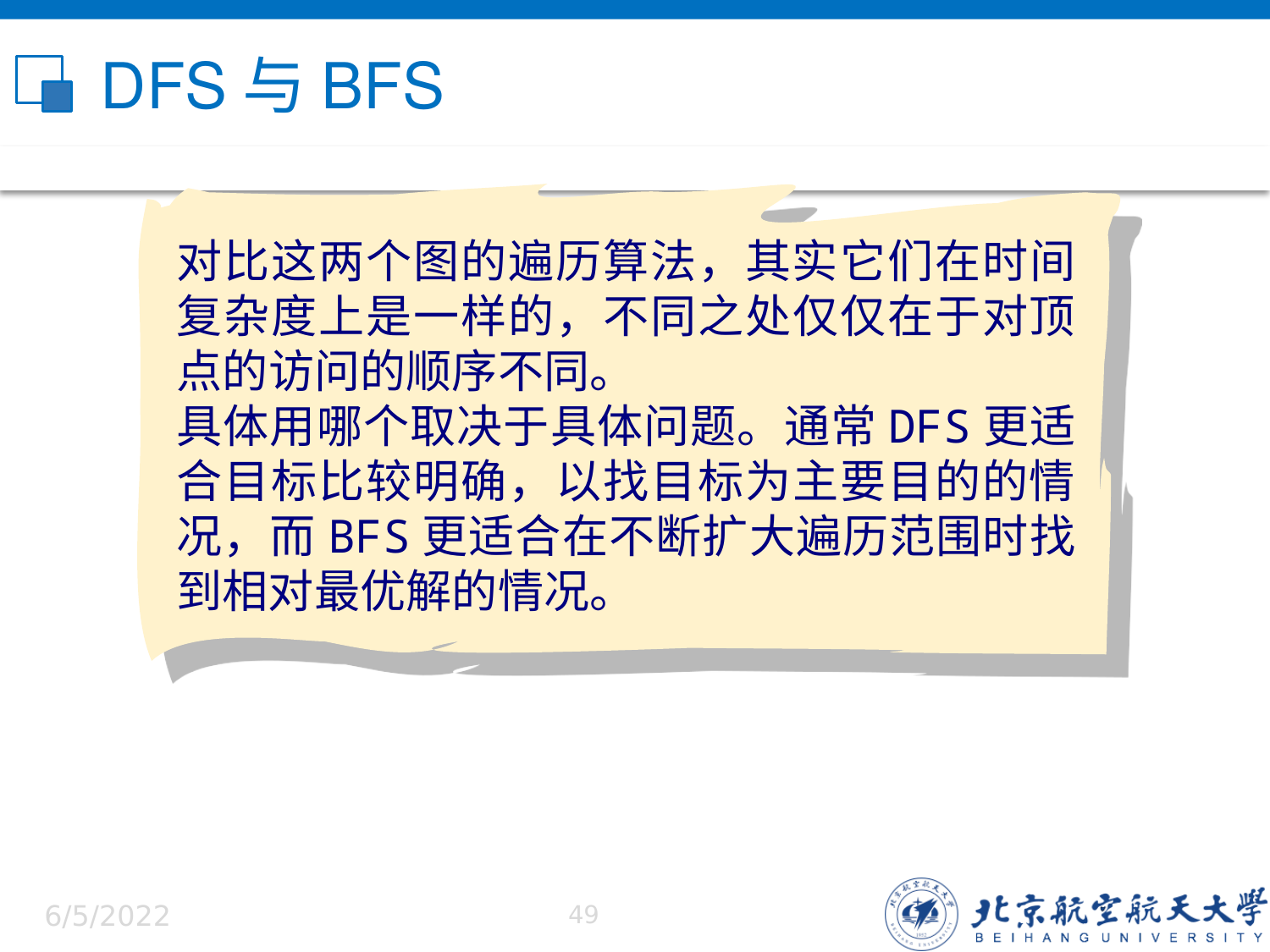

# DFS与BFS

对比这两个图的遍历算法，其实它们在时间复杂度上是一样的，不同之处仅仅在于对顶点的访问的顺序不同。
具体用哪个取决于具体问题。通常DFS更适合目标比较明确，以找目标为主要目的的情况，而BFS更适合在不断扩大遍历范围时找到相对最优解的情况。
6/5/2022
49